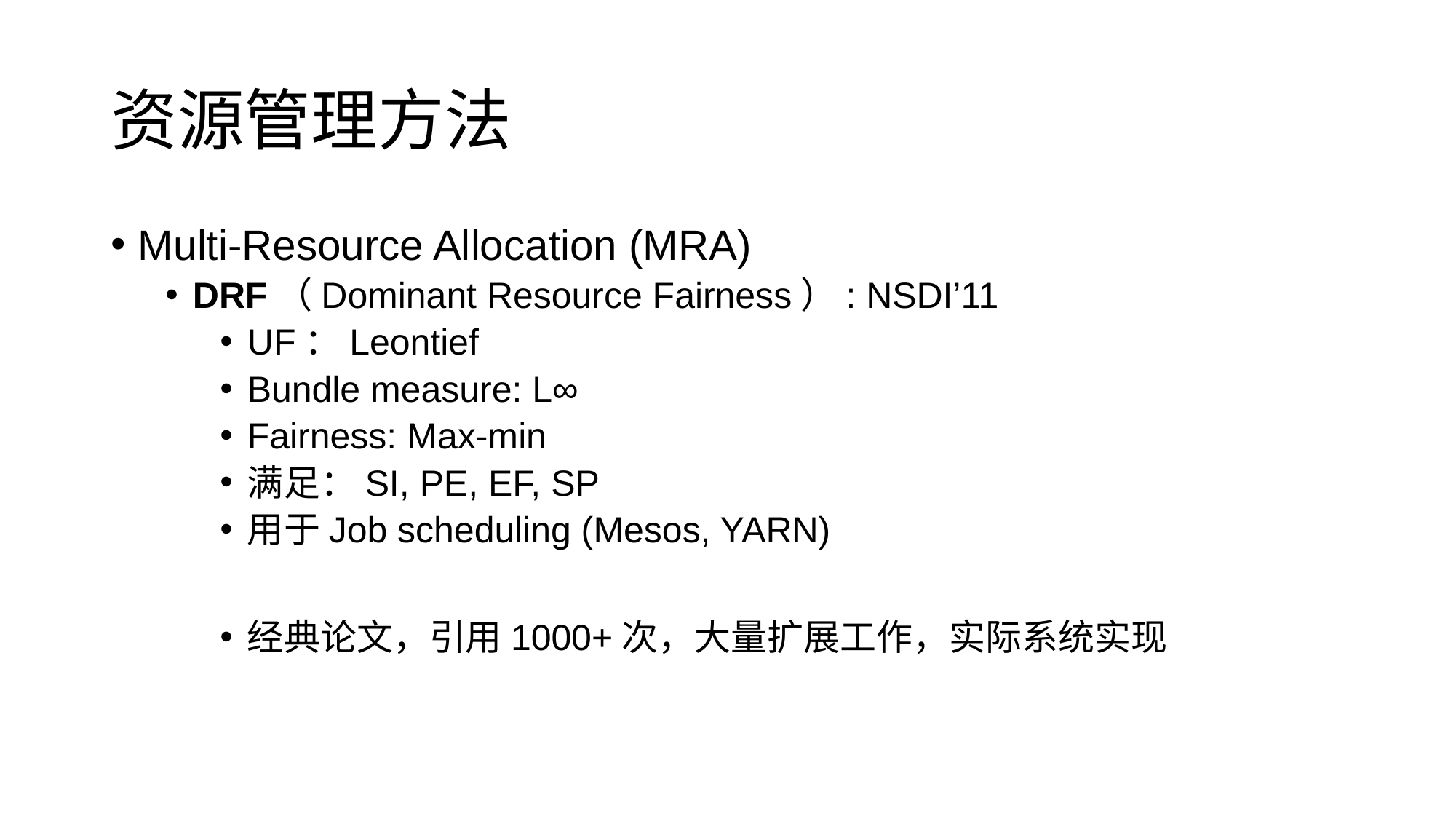

# 资源管理方法
Multi-Resource Allocation (MRA)
DRF（Dominant Resource Fairness）: NSDI’11
UF：Leontief
Bundle measure: L∞
Fairness: Max-min
满足：SI, PE, EF, SP
用于Job scheduling (Mesos, YARN)

经典论文，引用1000+次，大量扩展工作，实际系统实现